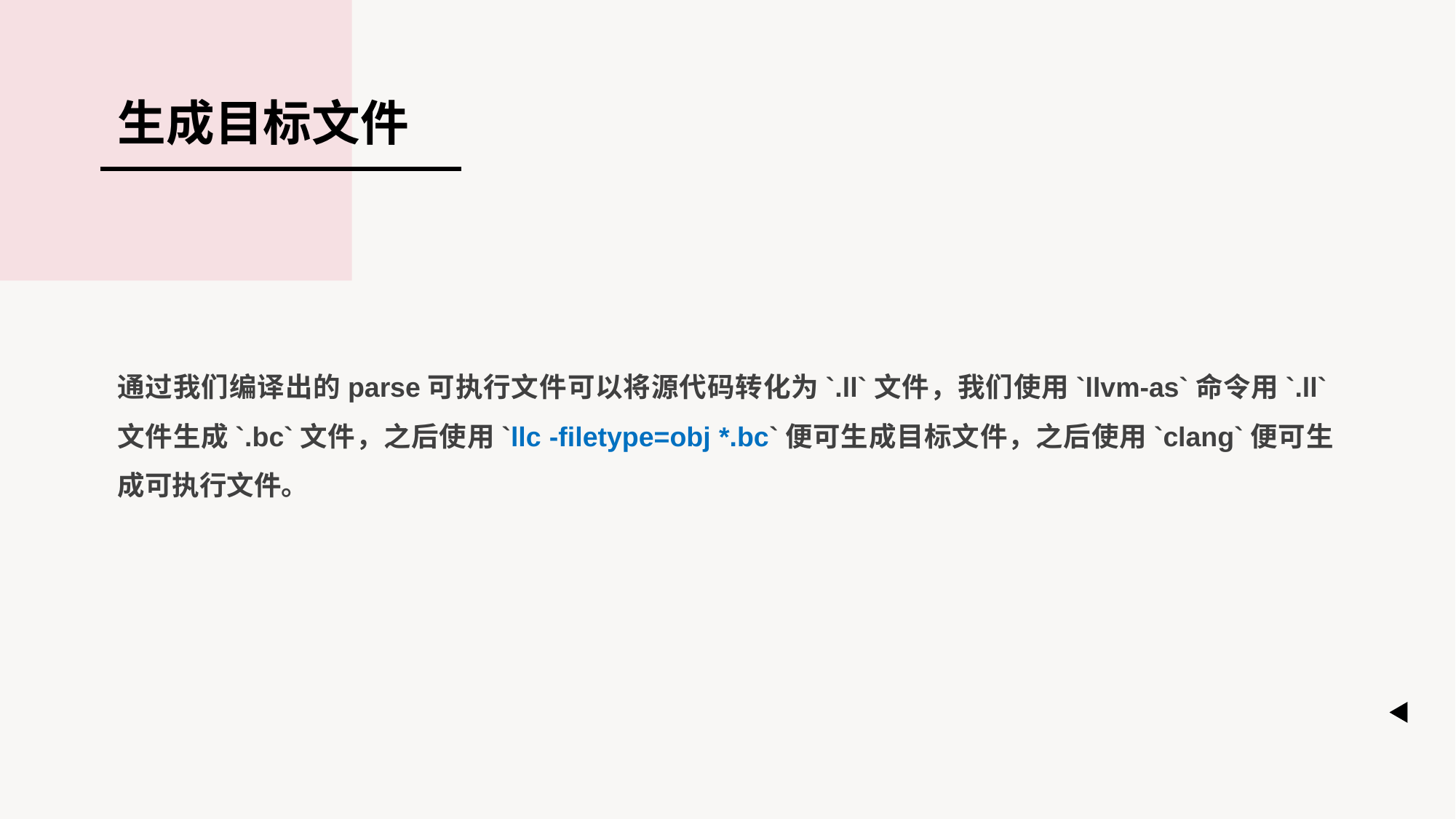

生成目标文件
通过我们编译出的parse可执行文件可以将源代码转化为`.ll`文件，我们使用`llvm-as`命令用`.ll`文件生成`.bc`文件，之后使用`llc -filetype=obj *.bc`便可生成目标文件，之后使用`clang`便可生成可执行文件。